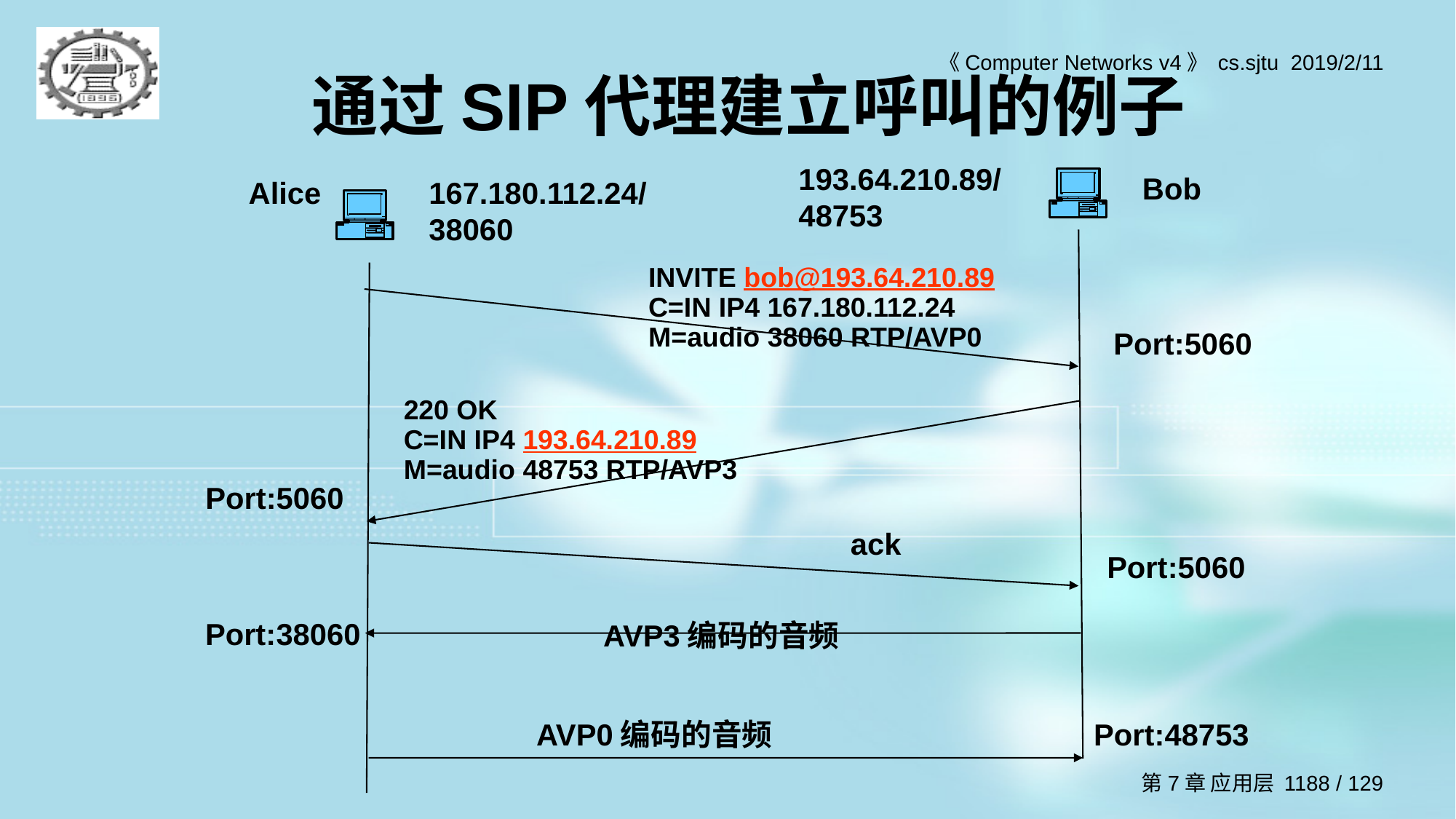

# 通过SIP代理建立呼叫的例子
193.64.210.89/48753
Bob

Alice
167.180.112.24/38060

INVITE bob@193.64.210.89
C=IN IP4 167.180.112.24
M=audio 38060 RTP/AVP0

Port:5060

220 OK
C=IN IP4 193.64.210.89
M=audio 48753 RTP/AVP3
Port:5060
ack

Port:5060
Port:38060
AVP3编码的音频

AVP0编码的音频
Port:48753